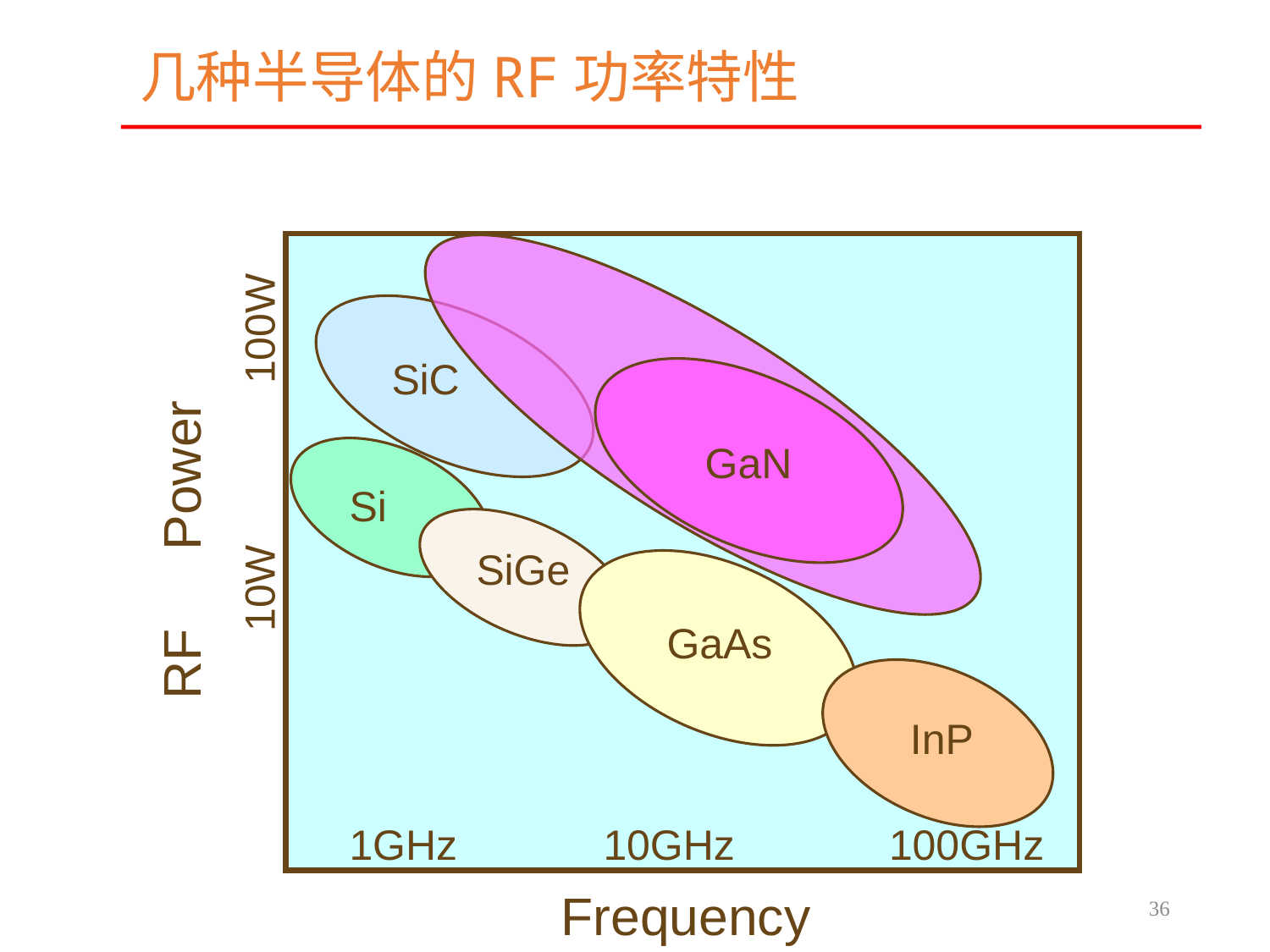

# 几种半导体的RF功率特性

100W

SiC

GaN

Si
RF　Power

SiGe
10W

GaAs

InP
1GHz
10GHz
100GHz
Frequency
36